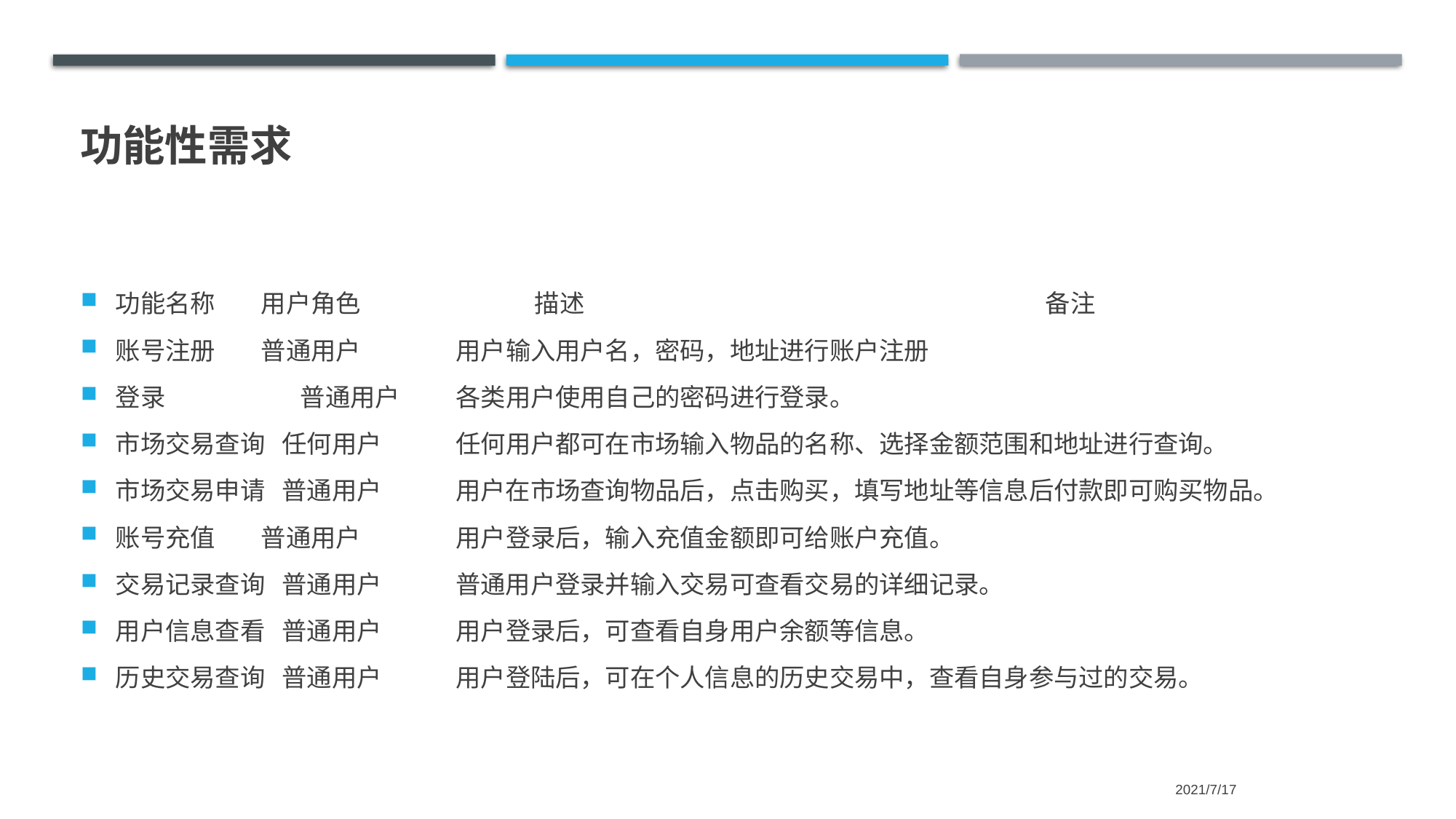

# 功能性需求
功能名称	       用户角色	                  描述	                                                                       备注
账号注册	       普通用户	    用户输入用户名，密码，地址进行账户注册
登录	              普通用户	    各类用户使用自己的密码进行登录。
市场交易查询   任何用户	    任何用户都可在市场输入物品的名称、选择金额范围和地址进行查询。
市场交易申请   普通用户	    用户在市场查询物品后，点击购买，填写地址等信息后付款即可购买物品。
账号充值	       普通用户	    用户登录后，输入充值金额即可给账户充值。
交易记录查询   普通用户	    普通用户登录并输入交易可查看交易的详细记录。
用户信息查看   普通用户	    用户登录后，可查看自身用户余额等信息。
历史交易查询   普通用户	    用户登陆后，可在个人信息的历史交易中，查看自身参与过的交易。

2021/7/17